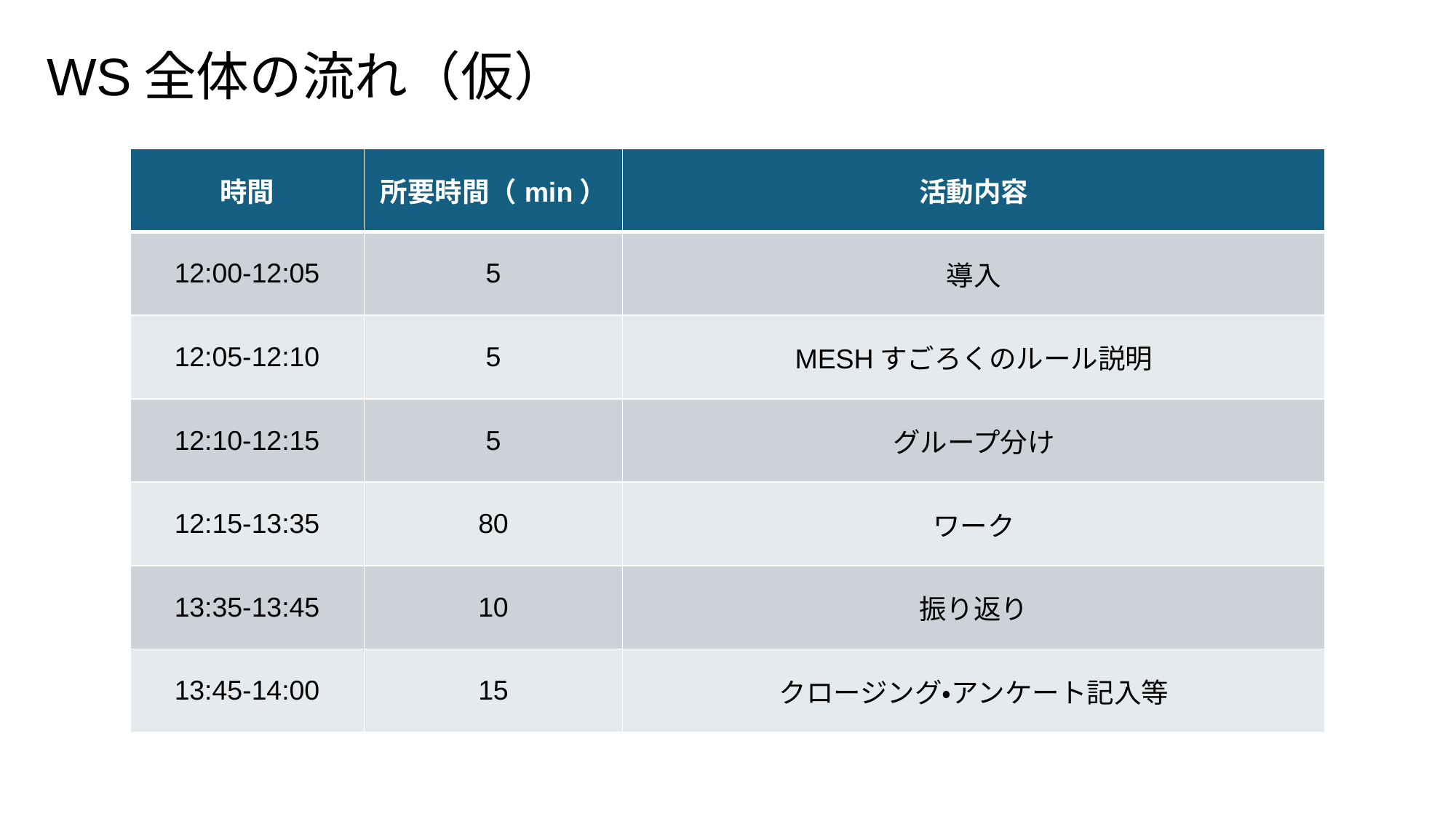

# WS全体の流れ（仮）
| 時間 | 所要時間（min） | 活動内容 |
| --- | --- | --- |
| 12:00-12:05 | 5 | 導入 |
| 12:05-12:10 | 5 | MESHすごろくのルール説明 |
| 12:10-12:15 | 5 | グループ分け |
| 12:15-13:35 | 80 | ワーク |
| 13:35-13:45 | 10 | 振り返り |
| 13:45-14:00 | 15 | クロージング・アンケート記入等 |